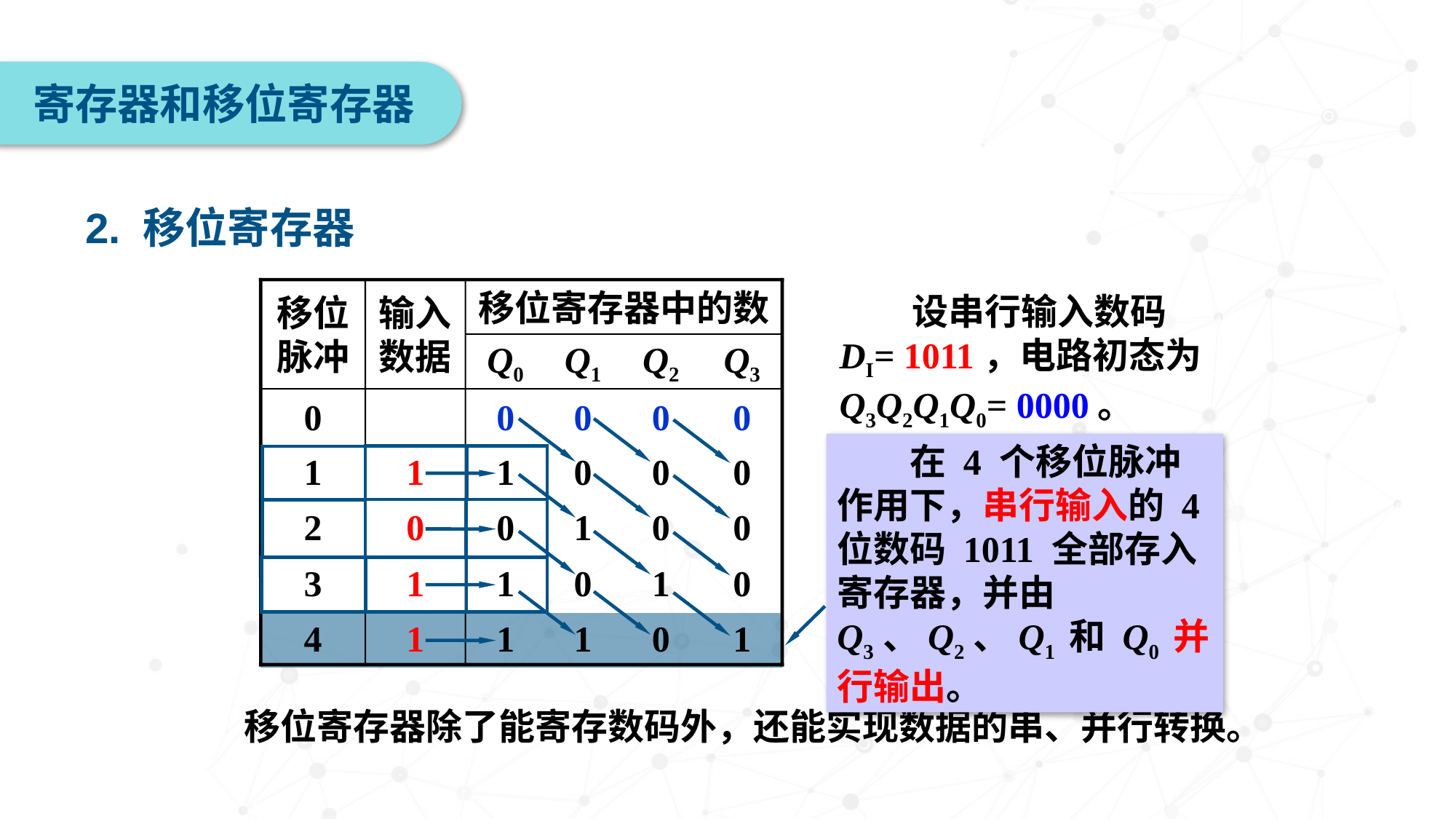

寄存器和移位寄存器
2. 移位寄存器
移位脉冲

输入数据

移位寄存器中的数

Q0

Q1
Q2
Q3
0

0
0
0
0
1
1
1
0
0
0
2
0
0
1
0
0
3
1
1
0
1
0
4
1
1
1
0
1

　　设串行输入数码DI= 1011，电路初态为 Q3Q2Q1Q0= 0000。

　　在 4 个移位脉冲作用下，串行输入的 4 位数码 1011 全部存入寄存器，并由 Q3、Q2、Q1 和 Q0 并行输出。

移位寄存器除了能寄存数码外，还能实现数据的串、并行转换。
78